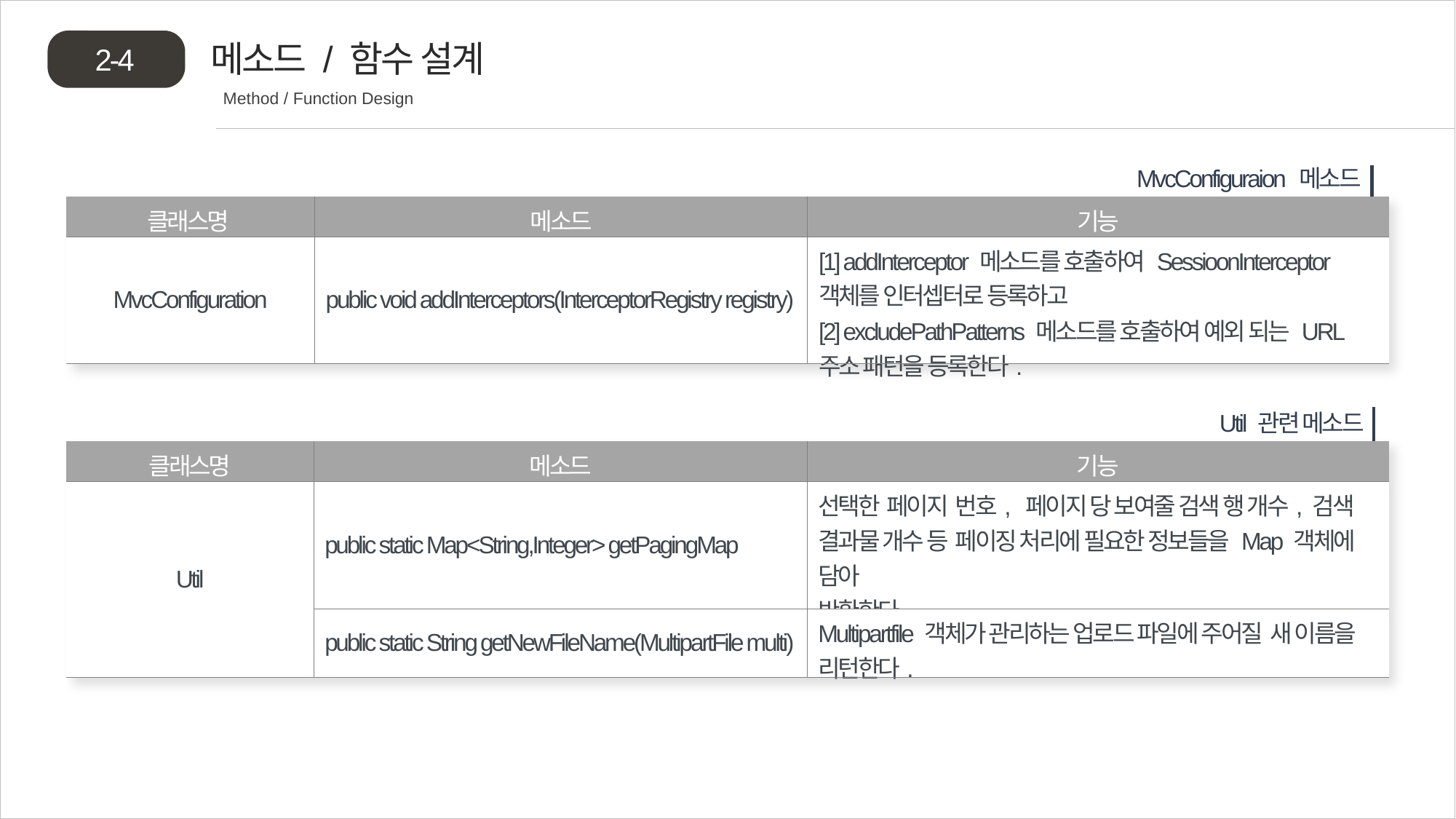

메소드 / 함수 설계
2-4
Method / Function Design
MvcConfiguraion 메소드
| 클래스명 | 메소드 | 기능 |
| --- | --- | --- |
| MvcConfiguration | public void addInterceptors(InterceptorRegistry registry) | [1] addInterceptor 메소드를 호출하여 SessioonInterceptor 객체를 인터셉터로 등록하고 [2] excludePathPatterns 메소드를 호출하여 예외 되는 URL 주소 패턴을 등록한다. |
Util 관련 메소드
| 클래스명 | 메소드 | 기능 |
| --- | --- | --- |
| Util | public static Map<String,Integer> getPagingMap | 선택한 페이지 번호, 페이지 당 보여줄 검색 행 개수, 검색 결과물 개수 등 페이징 처리에 필요한 정보들을 Map 객체에 담아 반환한다. |
|  | public static String getNewFileName(MultipartFile multi) | Multipartfile 객체가 관리하는 업로드 파일에 주어질 새 이름을 리턴한다. |